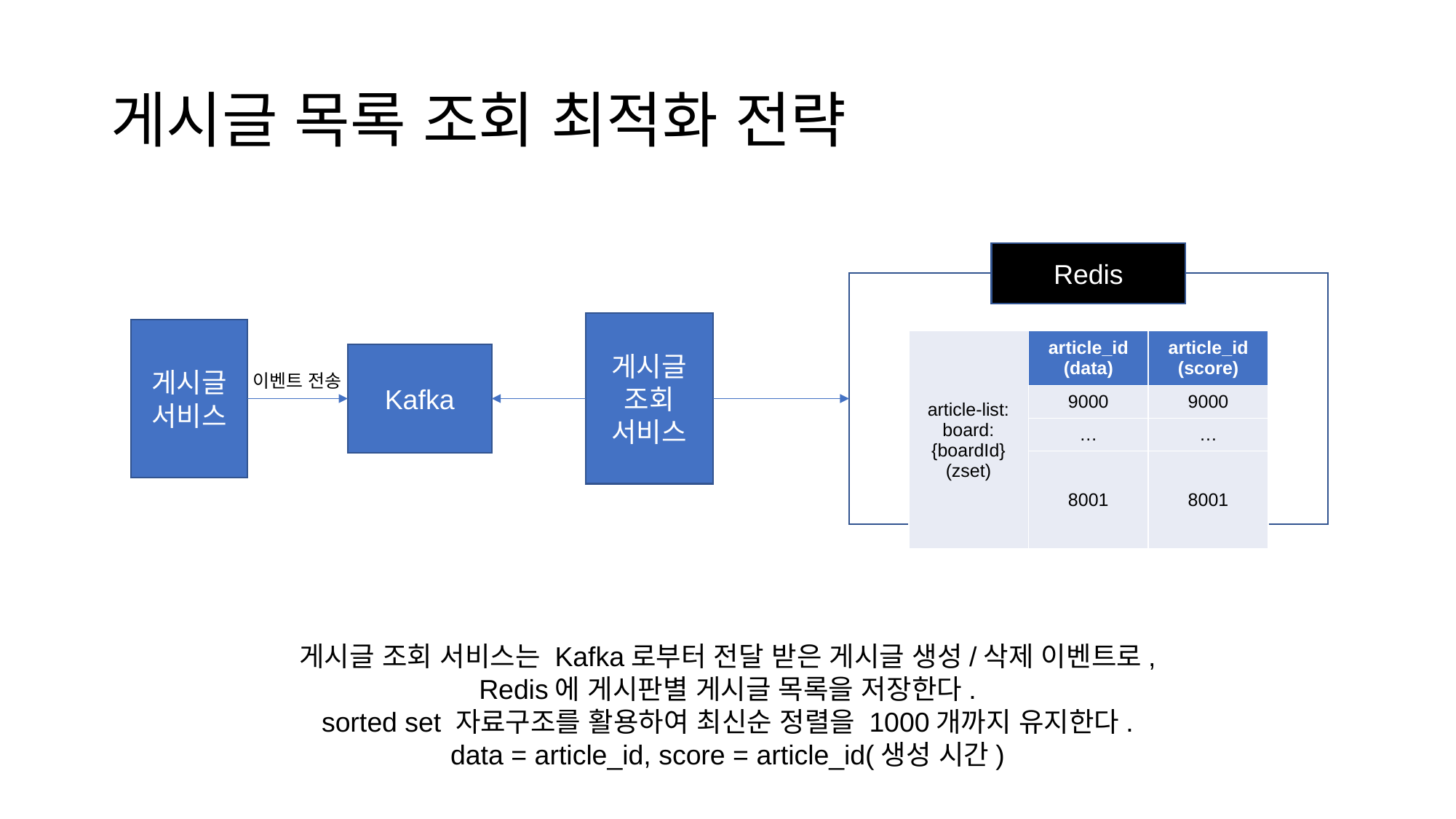

# 게시글 목록 조회 최적화 전략
Redis

게시글
조회
서비스
게시글 서비스
| article-list: board: {boardId} (zset) | article\_id (data) | article\_id (score) |
| --- | --- | --- |
|  | 9000 | 9000 |
|  | … | … |
|  | 8001 | 8001 |
Kafka
이벤트 전송
게시글 조회 서비스는 Kafka로부터 전달 받은 게시글 생성/삭제 이벤트로,
Redis에 게시판별 게시글 목록을 저장한다.
sorted set 자료구조를 활용하여 최신순 정렬을 1000개까지 유지한다.
data = article_id, score = article_id(생성 시간)